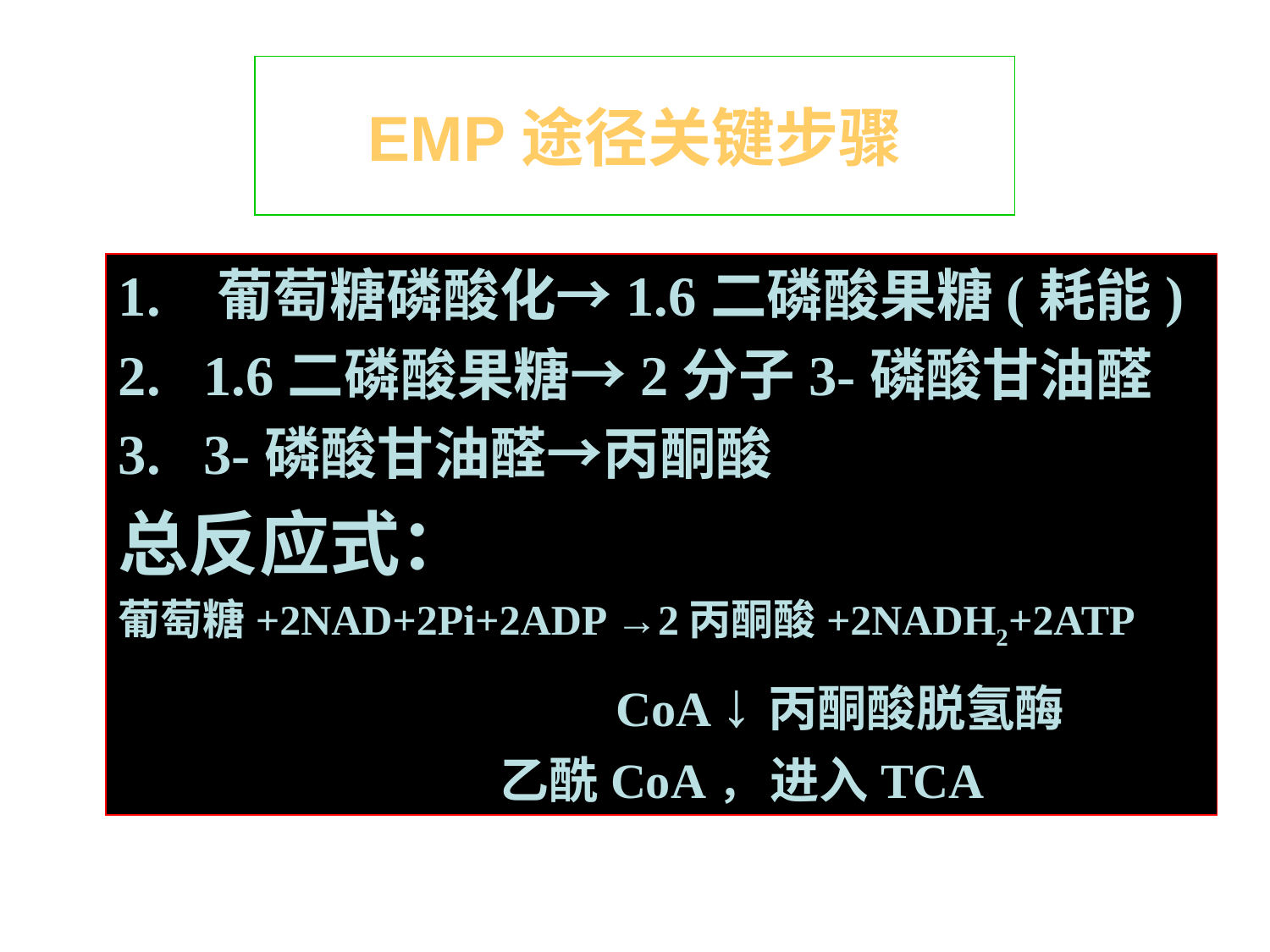

EMP途径关键步骤
1.   葡萄糖磷酸化→1.6二磷酸果糖(耗能)
2.   1.6二磷酸果糖→2分子3-磷酸甘油醛
3.   3-磷酸甘油醛→丙酮酸
总反应式：
葡萄糖+2NAD+2Pi+2ADP →2丙酮酸+2NADH2+2ATP
                                               CoA ↓丙酮酸脱氢酶
                                       乙酰CoA， 进入TCA